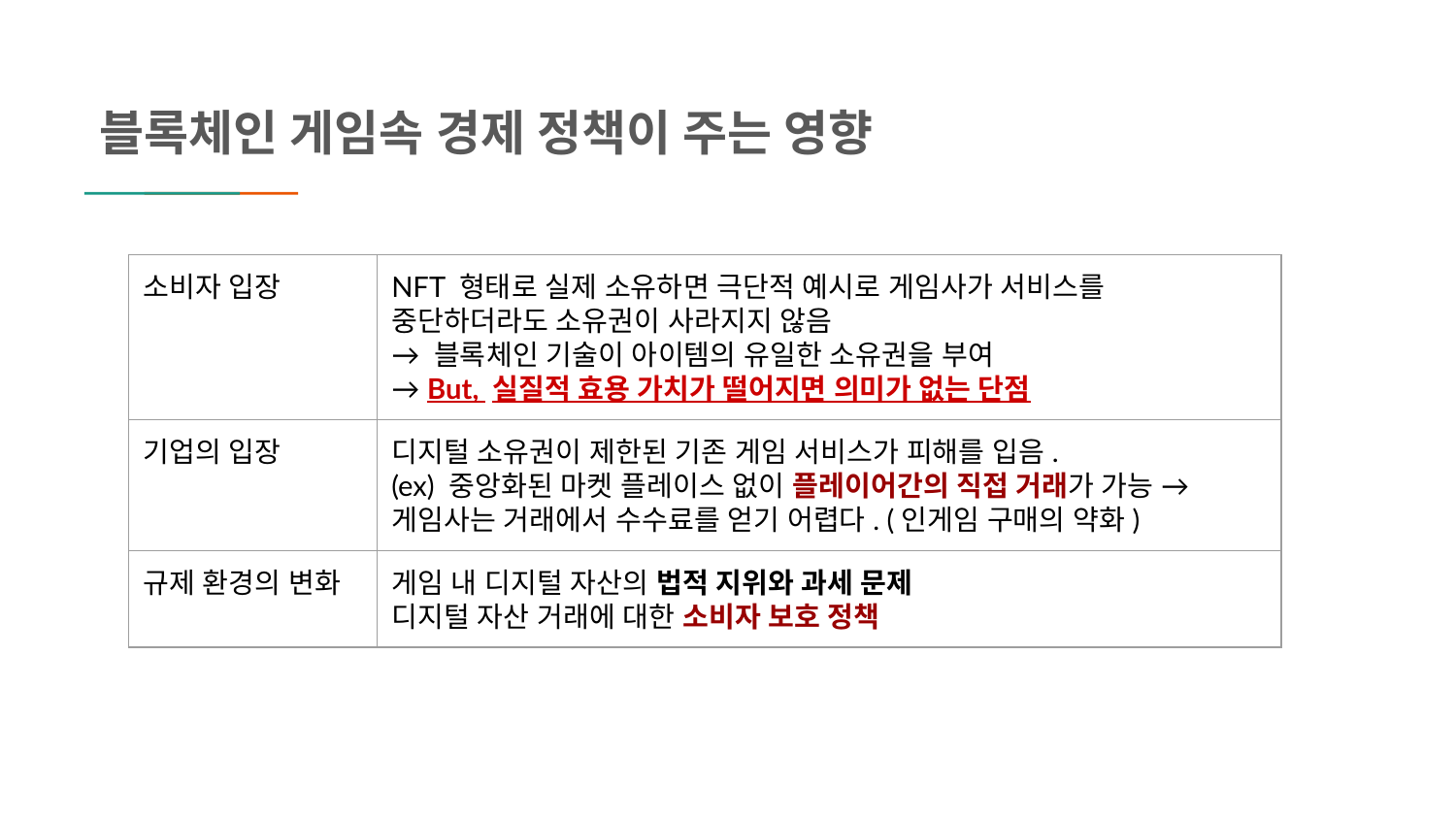

블록체인 게임속 경제 정책이 주는 영향
| 소비자 입장 | NFT 형태로 실제 소유하면 극단적 예시로 게임사가 서비스를 중단하더라도 소유권이 사라지지 않음 → 블록체인 기술이 아이템의 유일한 소유권을 부여 → But, 실질적 효용 가치가 떨어지면 의미가 없는 단점 |
| --- | --- |
| 기업의 입장 | 디지털 소유권이 제한된 기존 게임 서비스가 피해를 입음. (ex) 중앙화된 마켓 플레이스 없이 플레이어간의 직접 거래가 가능 → 게임사는 거래에서 수수료를 얻기 어렵다. (인게임 구매의 약화) |
| 규제 환경의 변화 | 게임 내 디지털 자산의 법적 지위와 과세 문제 디지털 자산 거래에 대한 소비자 보호 정책 |